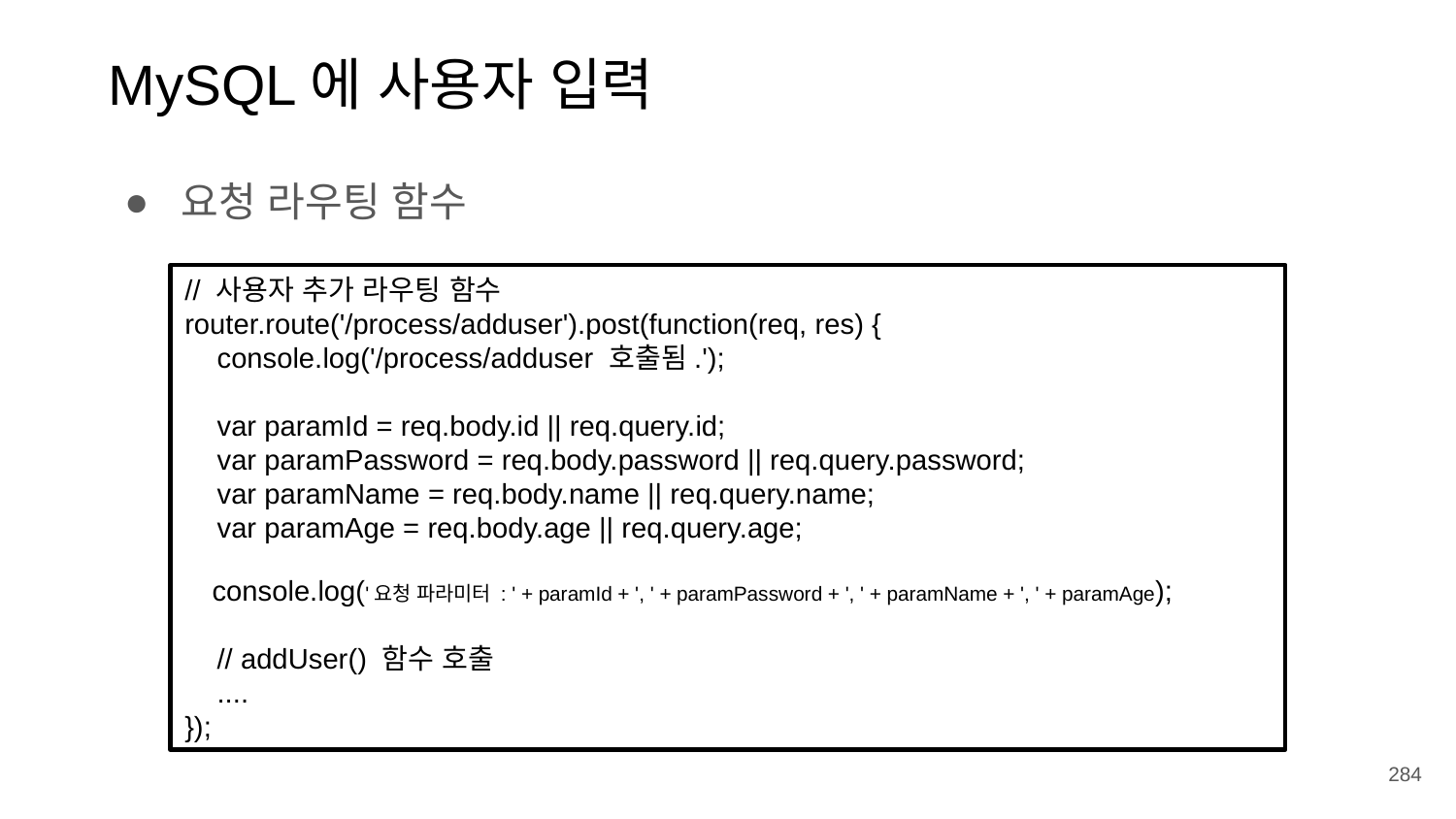

MySQL에 사용자 입력
요청 라우팅 함수
// 사용자 추가 라우팅 함수
router.route('/process/adduser').post(function(req, res) {
    console.log('/process/adduser 호출됨.');

    var paramId = req.body.id || req.query.id;
    var paramPassword = req.body.password || req.query.password;
    var paramName = req.body.name || req.query.name;
    var paramAge = req.body.age || req.query.age;

    console.log('요청 파라미터 : ' + paramId + ', ' + paramPassword + ', ' + paramName + ', ' + paramAge);

    // addUser() 함수 호출
    ....
});
284